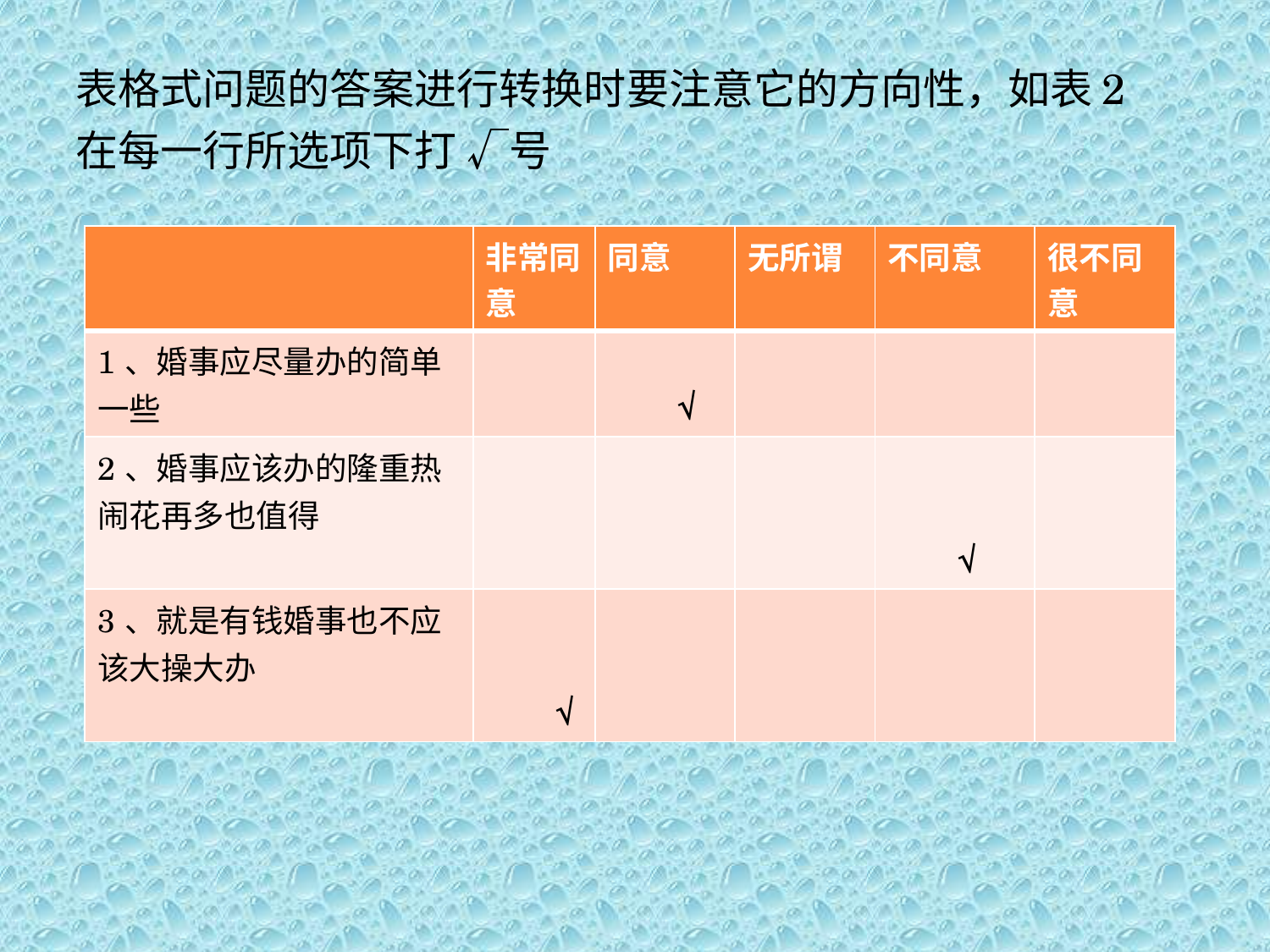

表格式问题的答案进行转换时要注意它的方向性，如表2
在每一行所选项下打 √号

|  | 非常同意 | 同意 | 无所谓 | 不同意 | 很不同意 |
| --- | --- | --- | --- | --- | --- |
| 1、婚事应尽量办的简单一些 |  | √ |  |  |  |
| 2、婚事应该办的隆重热闹花再多也值得 |  |  |  | √ |  |
| 3、就是有钱婚事也不应该大操大办 | √ |  |  |  |  |